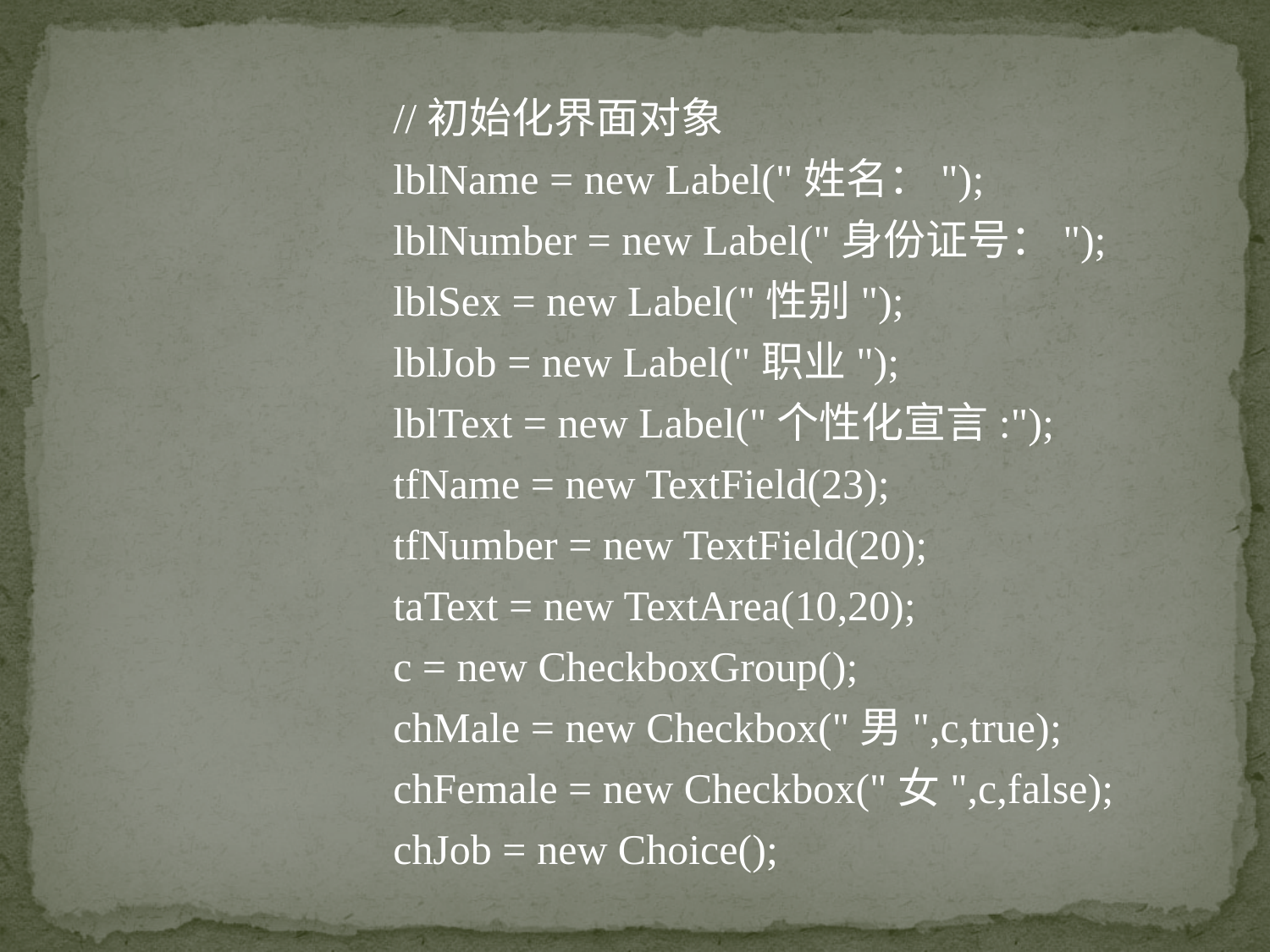

//初始化界面对象
		lblName = new Label("姓名：");
		lblNumber = new Label("身份证号：");
		lblSex = new Label("性别");
		lblJob = new Label("职业");
		lblText = new Label("个性化宣言:");
		tfName = new TextField(23);
		tfNumber = new TextField(20);
		taText = new TextArea(10,20);
		c = new CheckboxGroup();
		chMale = new Checkbox("男",c,true);
		chFemale = new Checkbox("女",c,false);
		chJob = new Choice();